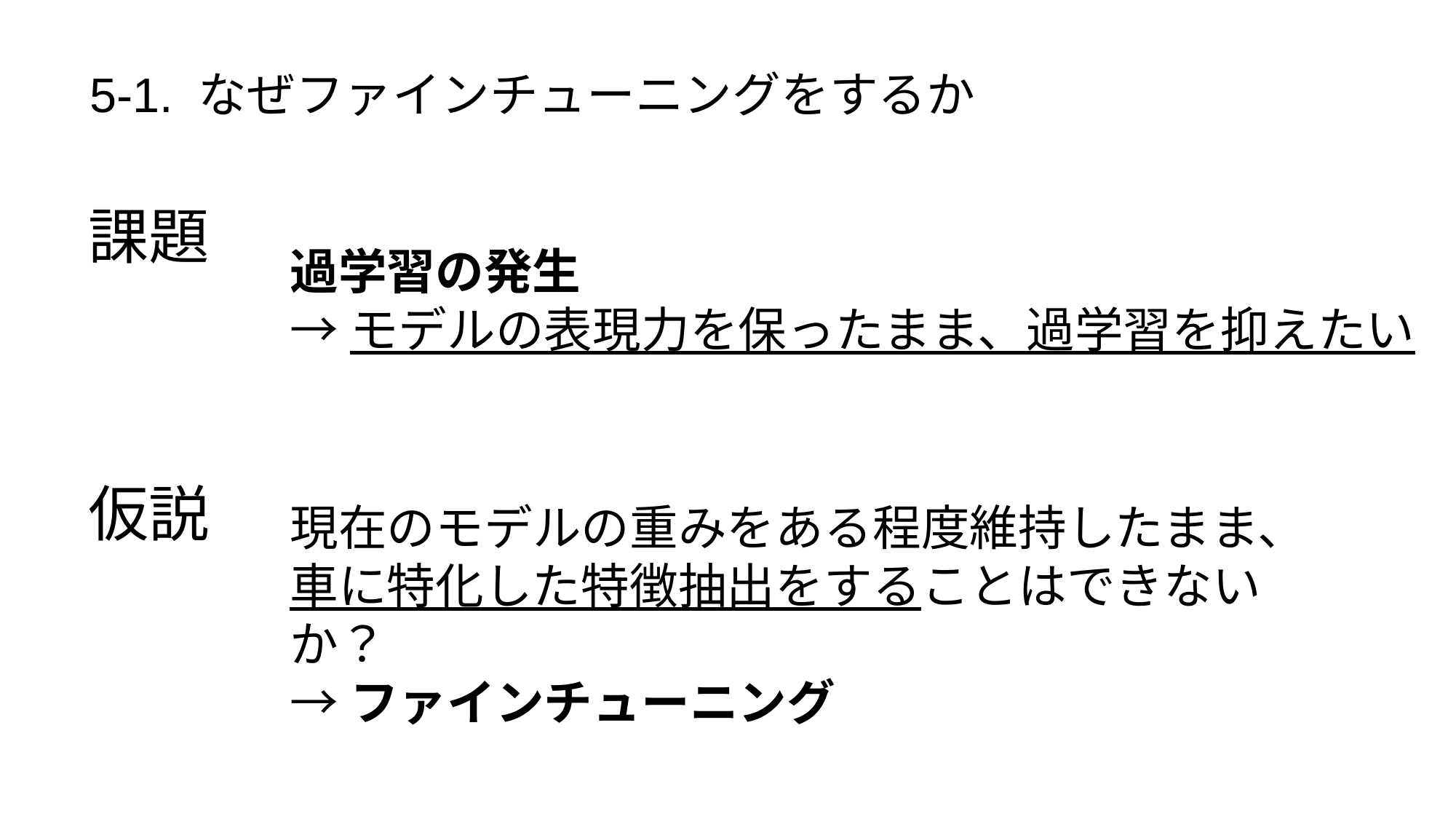

5-1. なぜファインチューニングをするか

課題
過学習の発生
→モデルの表現力を保ったまま、過学習を抑えたい
仮説
現在のモデルの重みをある程度維持したまま、車に特化した特徴抽出をすることはできないか？
→ファインチューニング